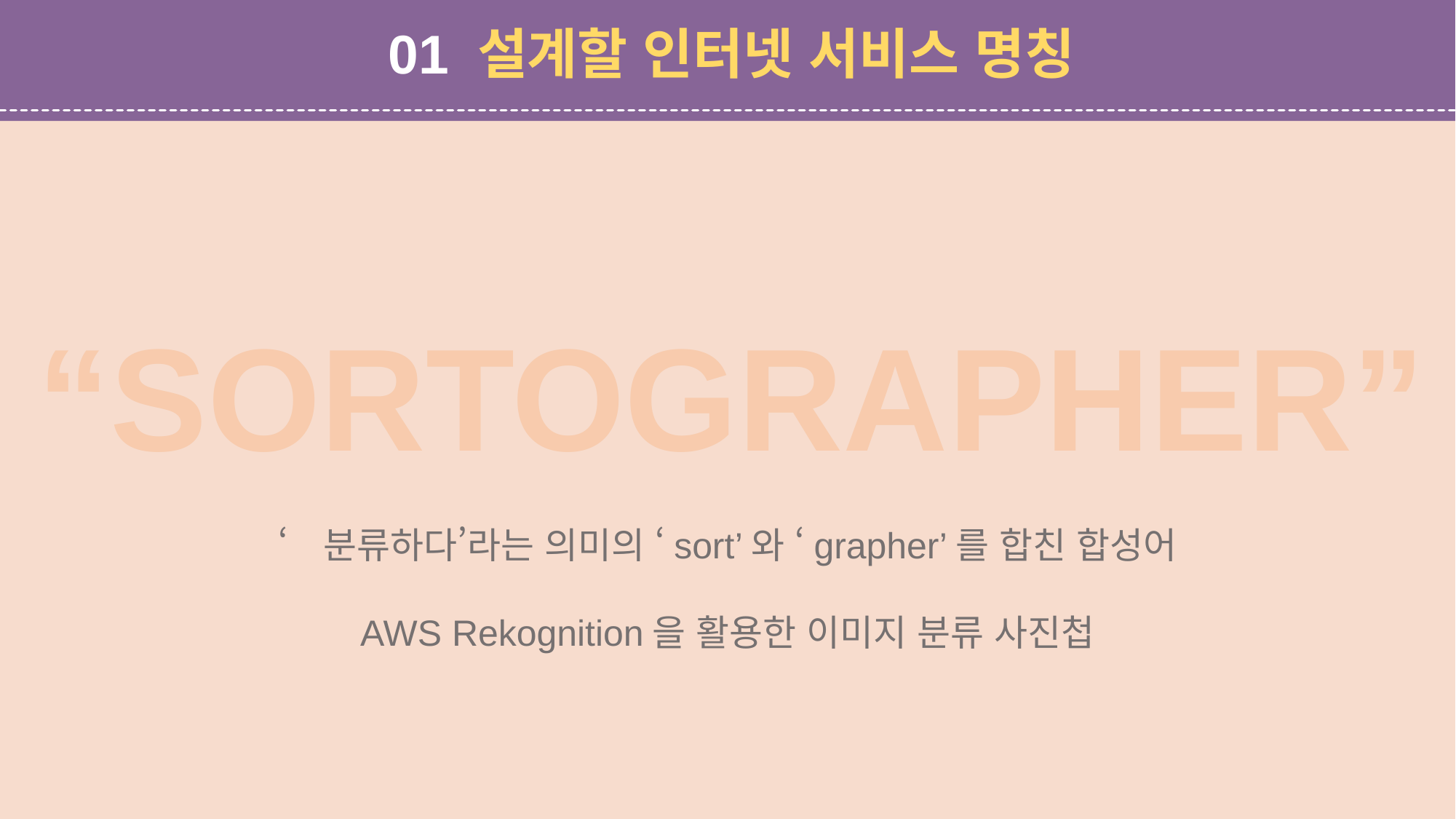

01 설계할 인터넷 서비스 명칭
“SORTOGRAPHER”
‘분류하다’라는 의미의 ‘sort’와 ‘grapher’를 합친 합성어

AWS Rekognition을 활용한 이미지 분류 사진첩